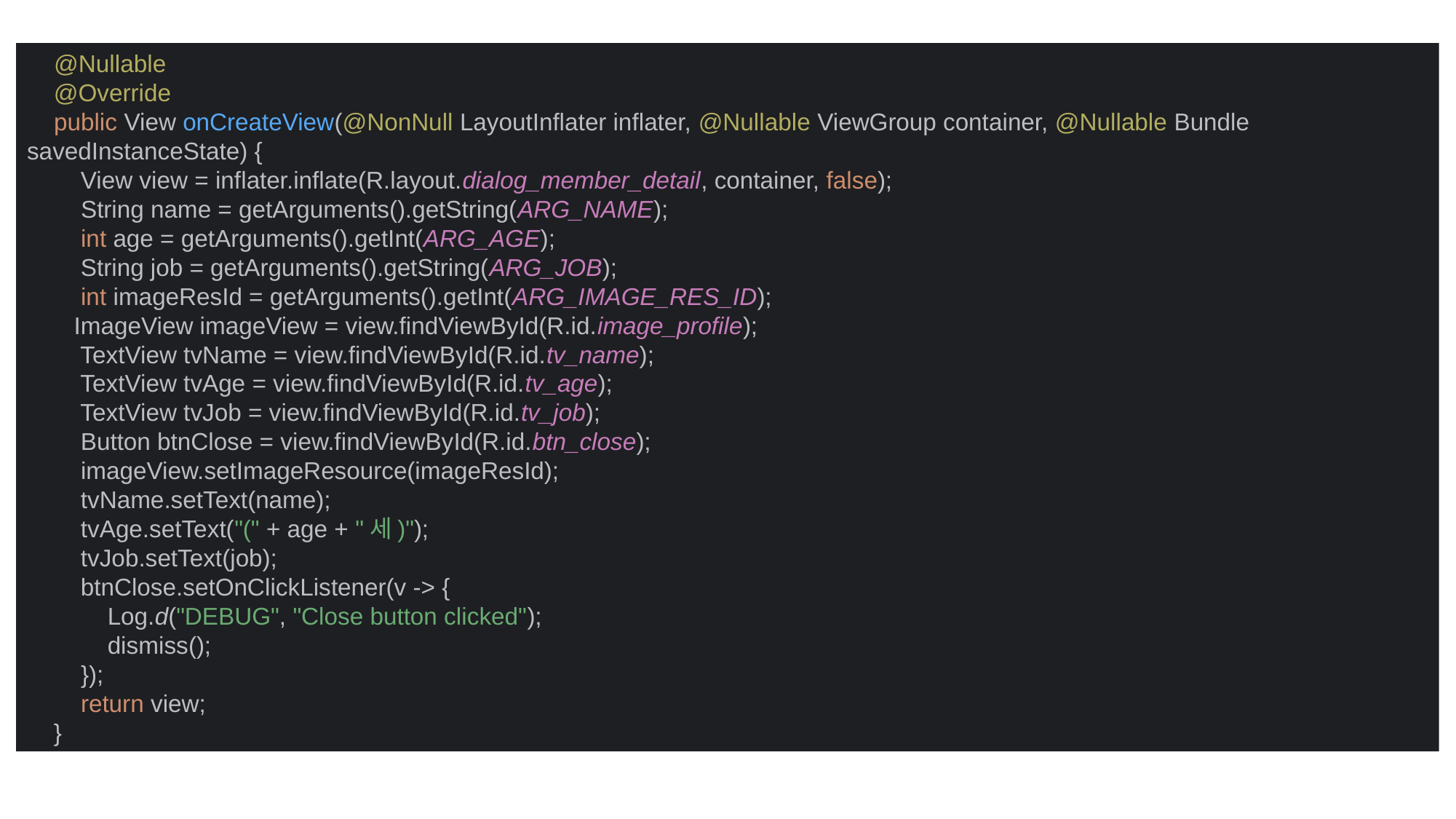

@Nullable
    @Override
    public View onCreateView(@NonNull LayoutInflater inflater, @Nullable ViewGroup container, @Nullable Bundle savedInstanceState) {
        View view = inflater.inflate(R.layout.dialog_member_detail, container, false);
        String name = getArguments().getString(ARG_NAME);
        int age = getArguments().getInt(ARG_AGE);
        String job = getArguments().getString(ARG_JOB);
        int imageResId = getArguments().getInt(ARG_IMAGE_RES_ID);
       ImageView imageView = view.findViewById(R.id.image_profile);
        TextView tvName = view.findViewById(R.id.tv_name);
        TextView tvAge = view.findViewById(R.id.tv_age);
        TextView tvJob = view.findViewById(R.id.tv_job);
        Button btnClose = view.findViewById(R.id.btn_close);
        imageView.setImageResource(imageResId);
        tvName.setText(name);
        tvAge.setText("(" + age + "세)");
        tvJob.setText(job);
        btnClose.setOnClickListener(v -> {
            Log.d("DEBUG", "Close button clicked");
            dismiss();
        });
        return view;
    }